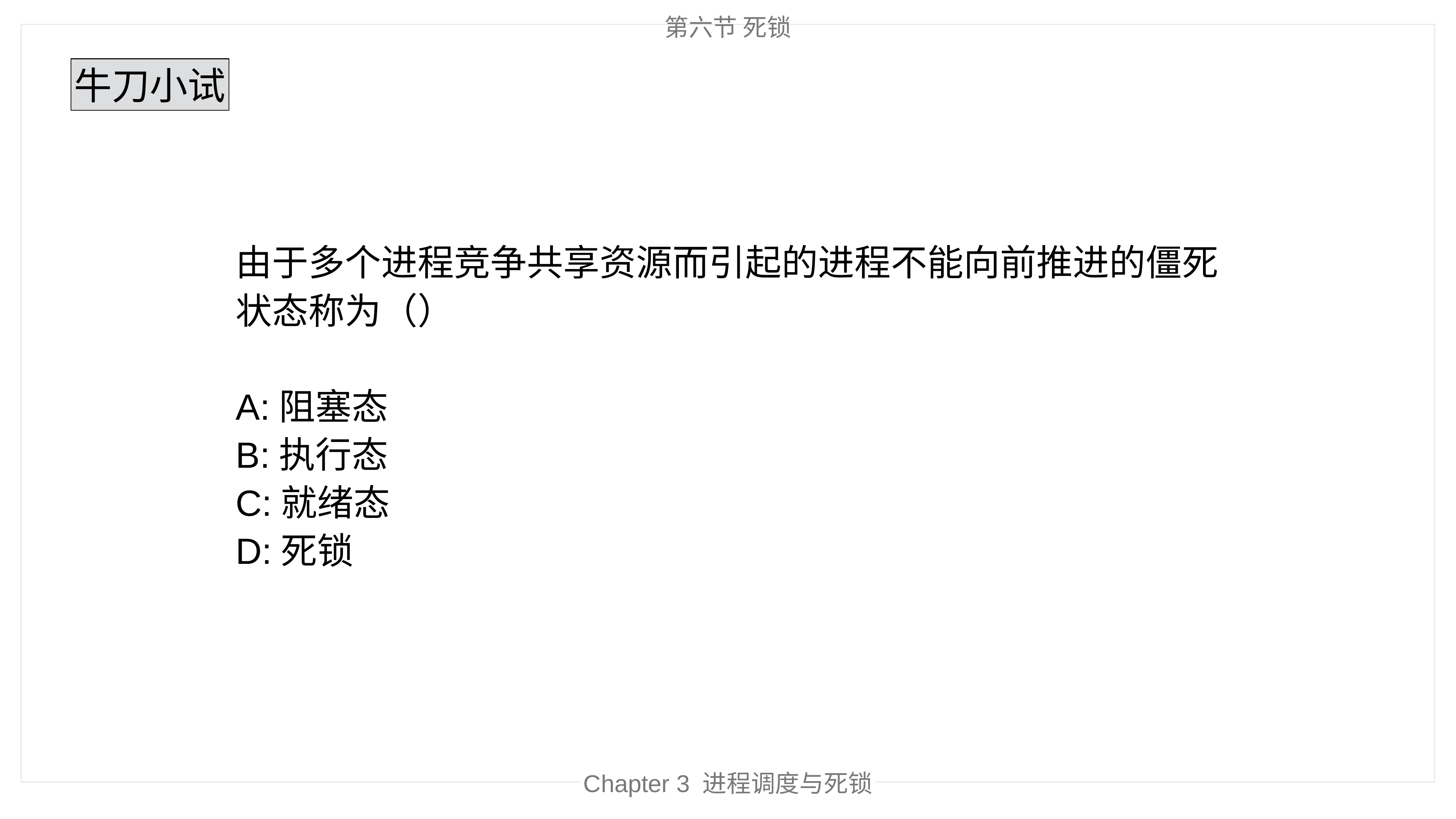

第六节 死锁
牛刀小试
由于多个进程竞争共享资源而引起的进程不能向前推进的僵死状态称为（）

A:阻塞态
B:执行态
C:就绪态
D:死锁
Chapter 3 进程调度与死锁